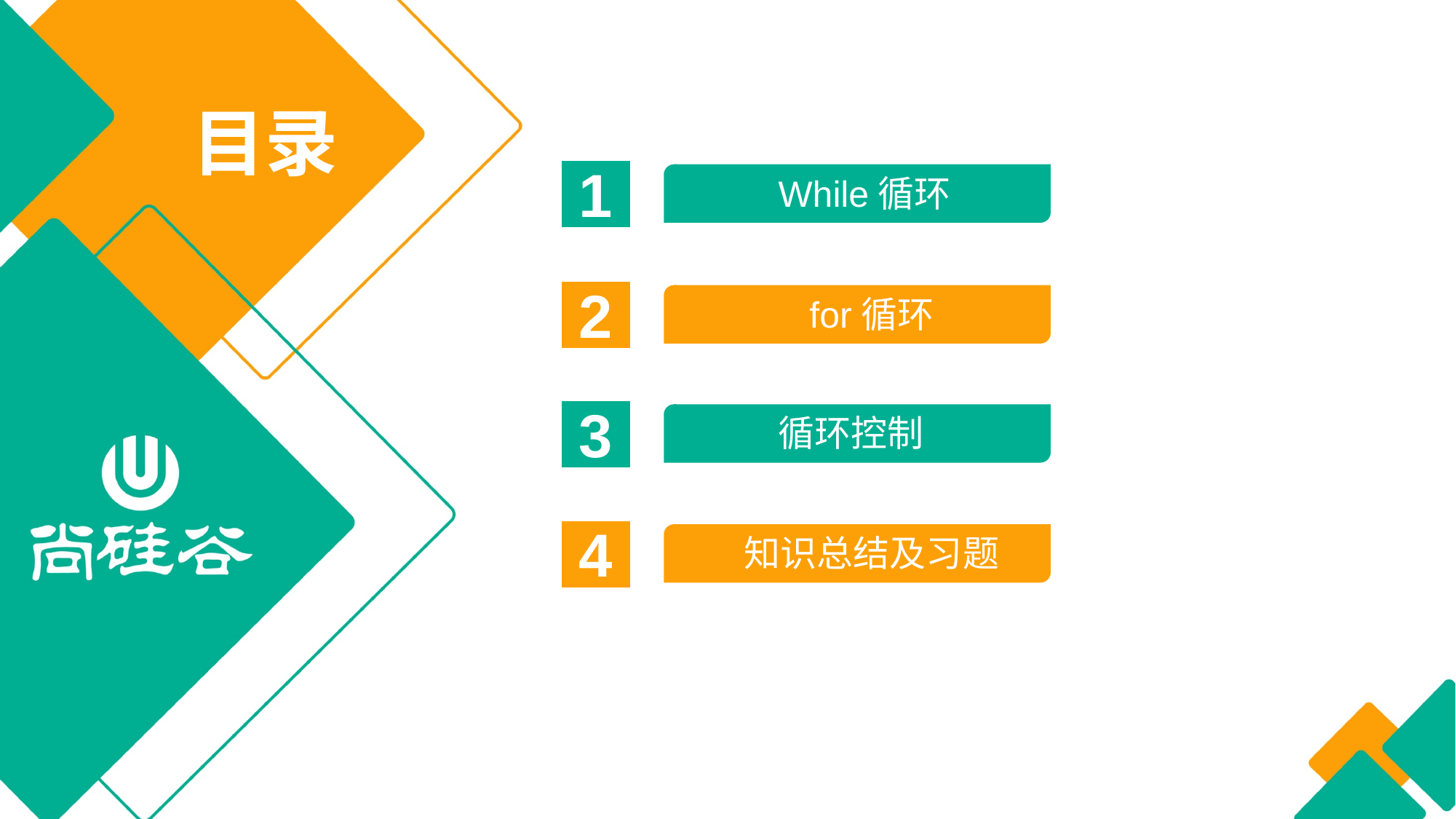

目录
1

While循环
2

for循环
3

循环控制
4

知识总结及习题